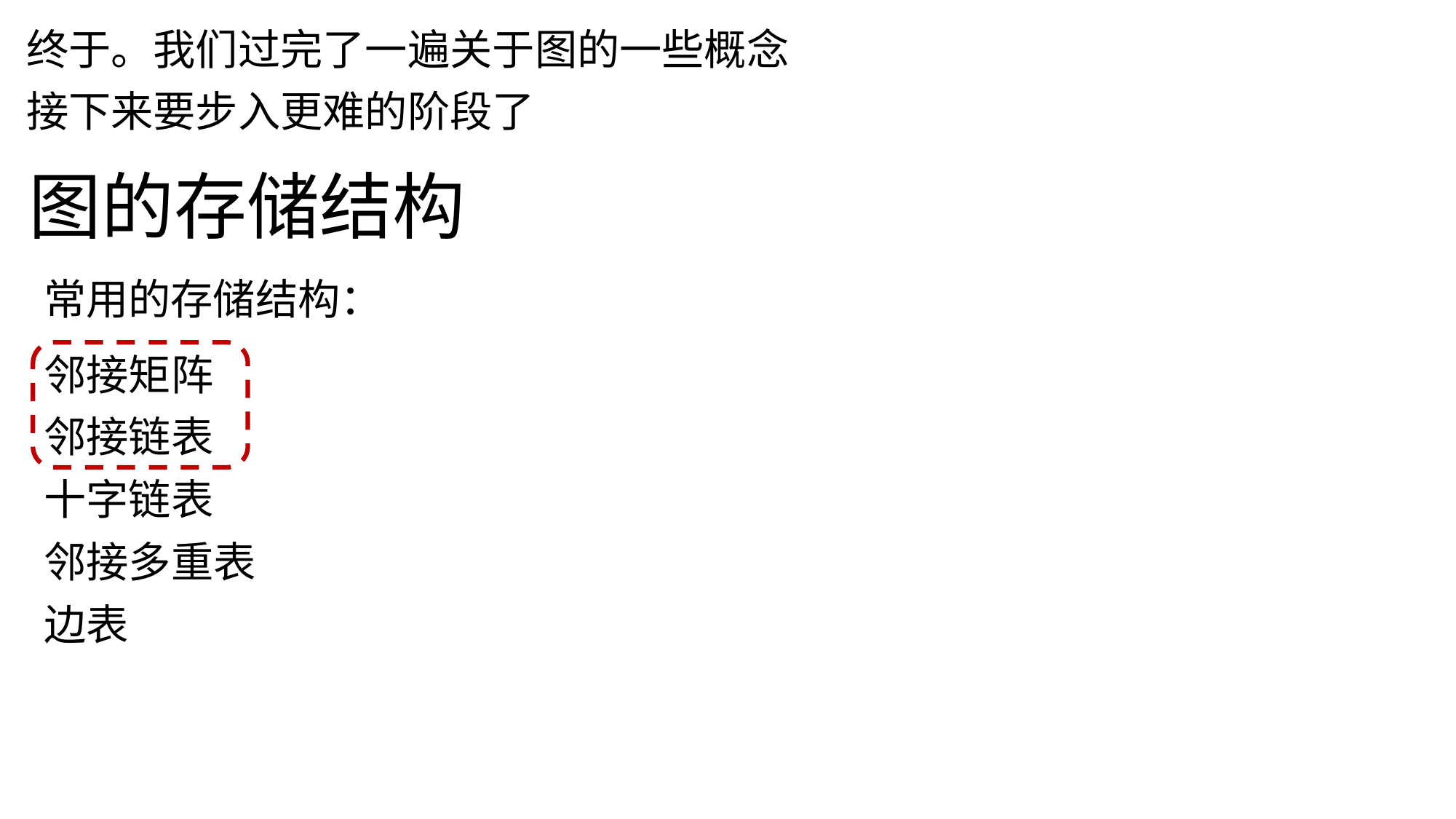

终于。我们过完了一遍关于图的一些概念
接下来要步入更难的阶段了
图的存储结构
常用的存储结构：
邻接矩阵

邻接链表
十字链表
邻接多重表
边表